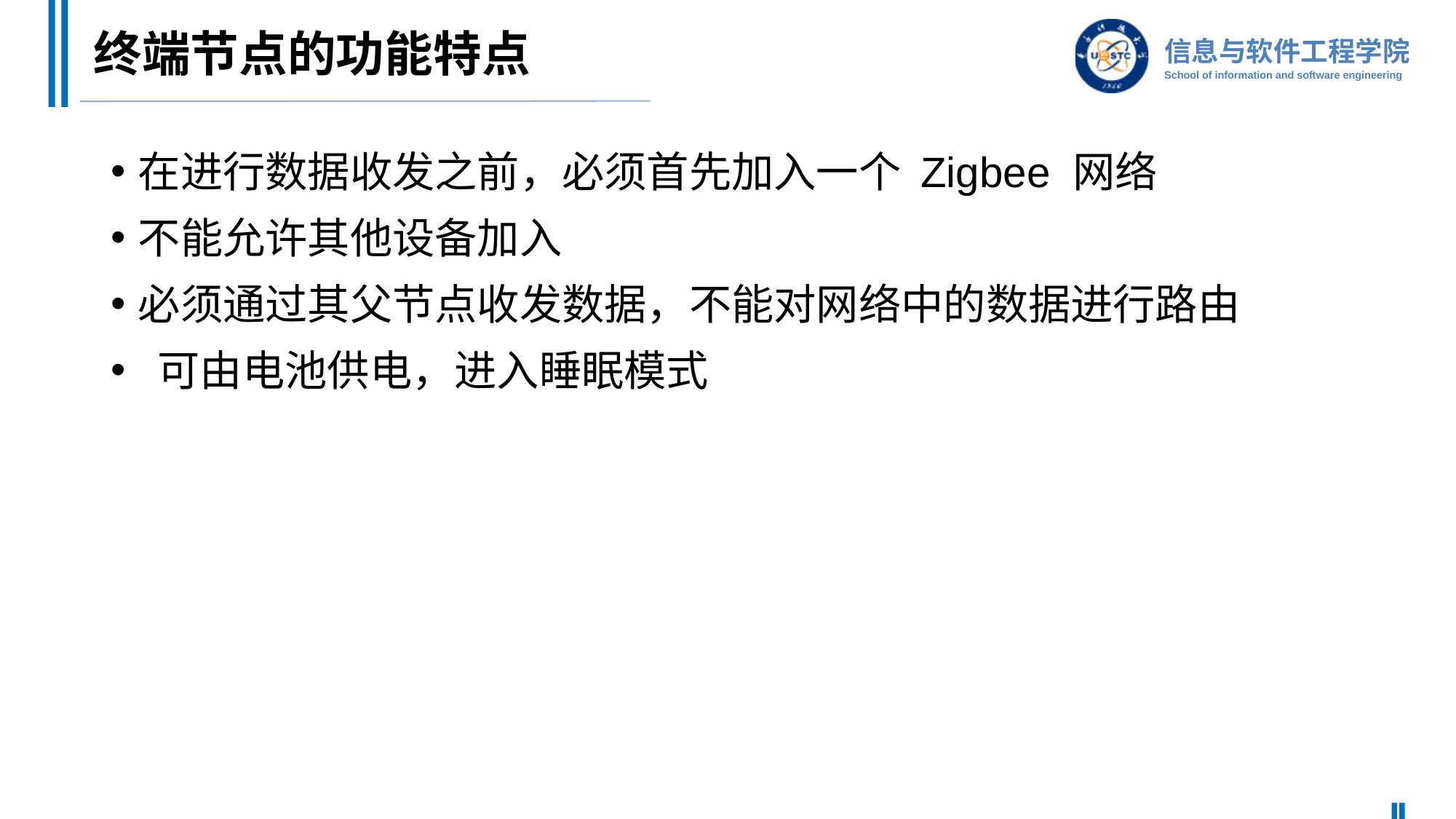

# 终端节点的功能特点
在进行数据收发之前，必须首先加入一个 Zigbee 网络
不能允许其他设备加入
必须通过其父节点收发数据，不能对网络中的数据进行路由
 可由电池供电，进入睡眠模式